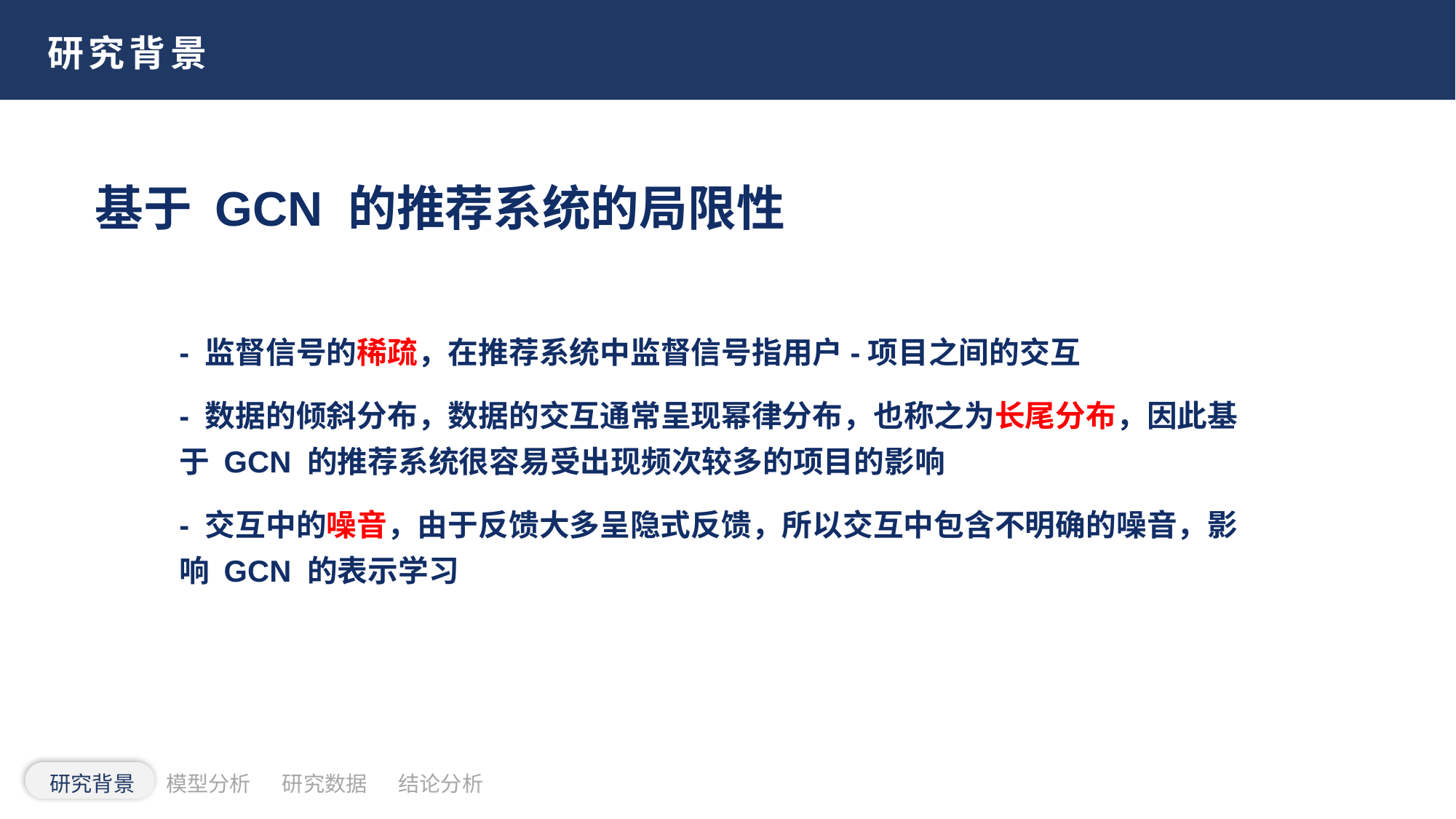

研究背景
基于 GCN 的推荐系统的局限性
- 监督信号的稀疏，在推荐系统中监督信号指用户-项目之间的交互
- 数据的倾斜分布，数据的交互通常呈现幂律分布，也称之为长尾分布，因此基于 GCN 的推荐系统很容易受出现频次较多的项目的影响
- 交互中的噪音，由于反馈大多呈隐式反馈，所以交互中包含不明确的噪音，影响 GCN 的表示学习
研究背景
模型分析
研究数据
结论分析